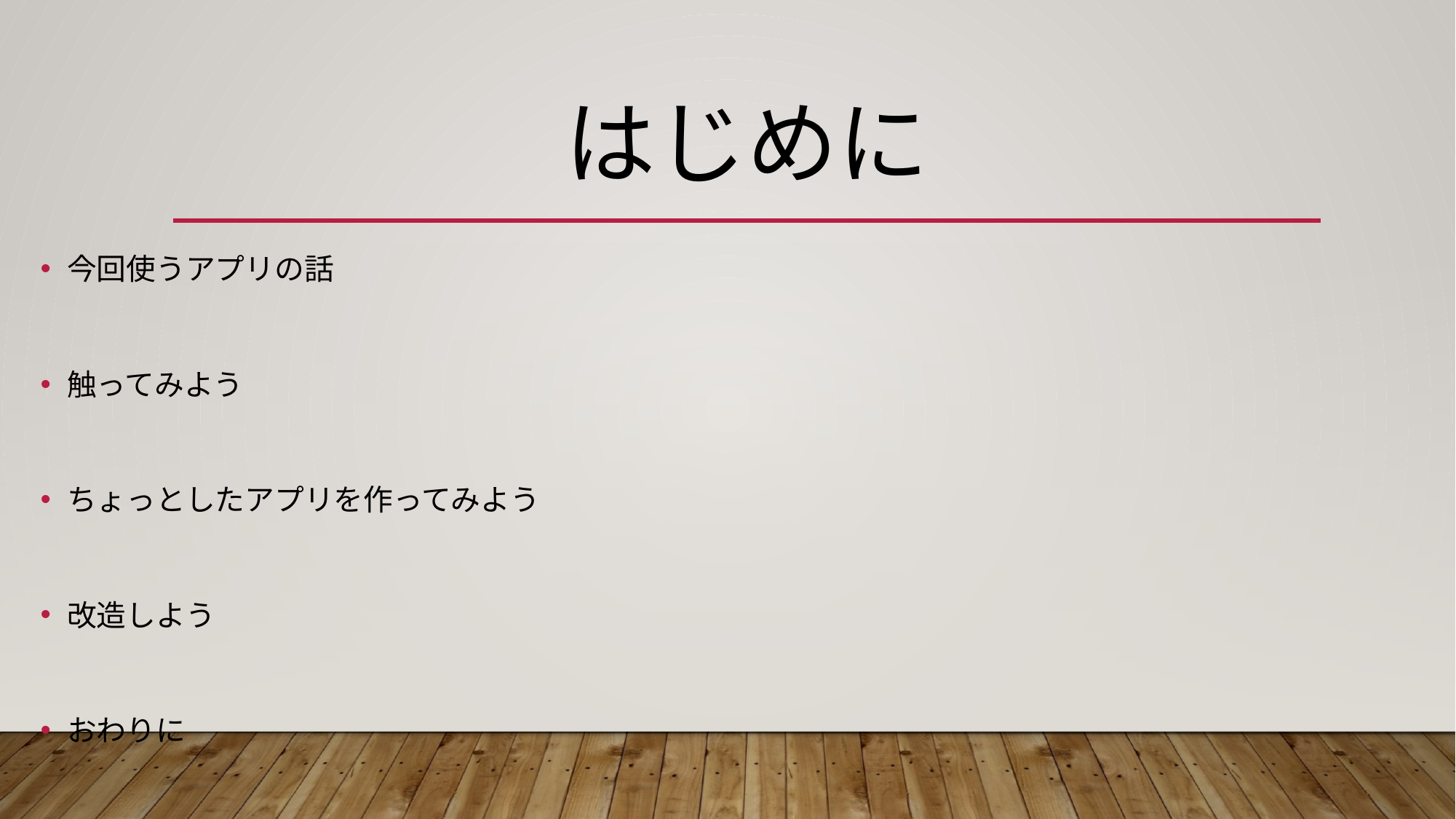

# はじめに
今回使うアプリの話

触ってみよう

ちょっとしたアプリを作ってみよう

改造しよう

おわりに